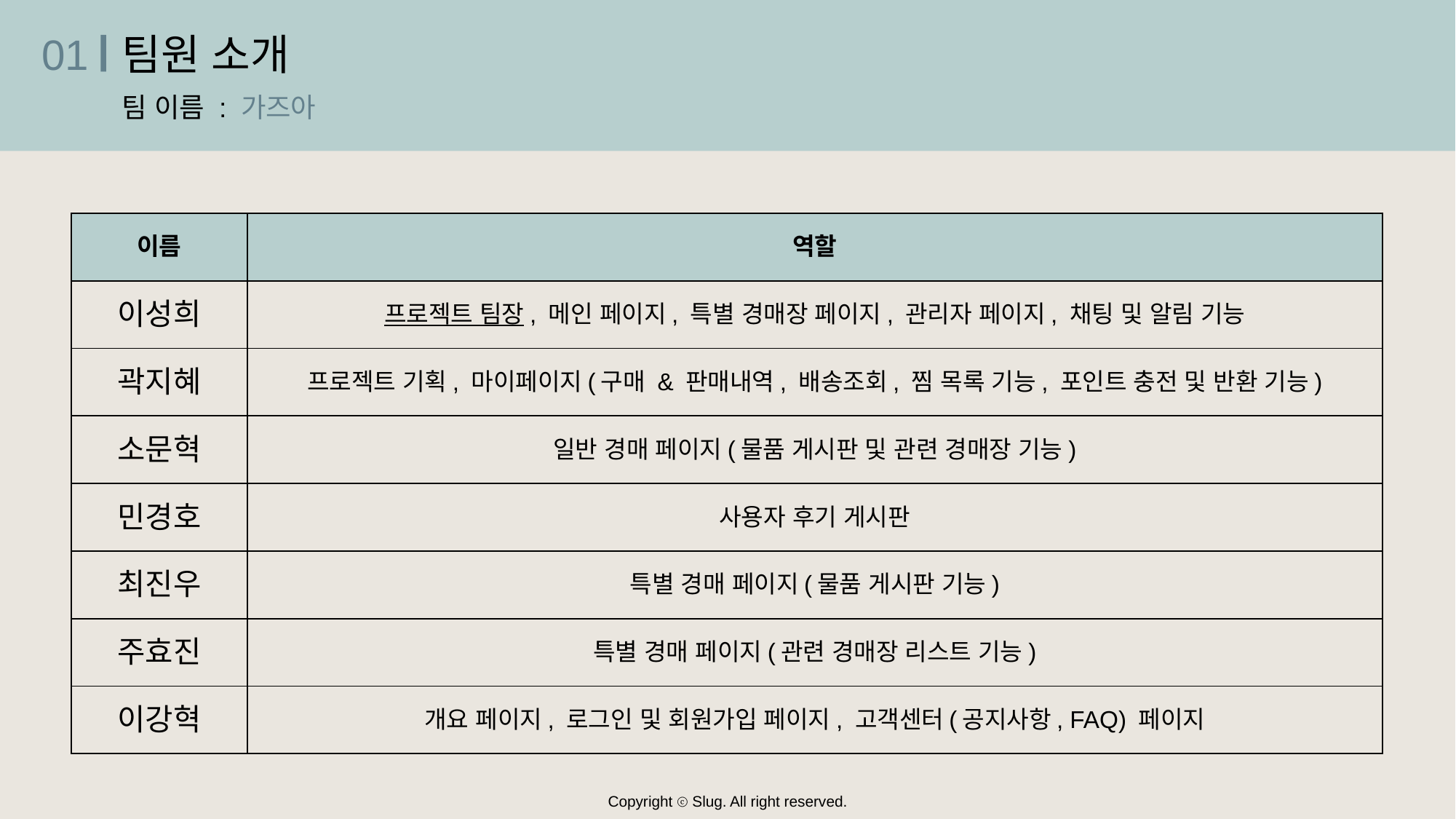

01
팀원 소개

팀 이름 : 가즈아
| 이름 | 역할 |
| --- | --- |
| 이성희 | 프로젝트 팀장, 메인 페이지, 특별 경매장 페이지, 관리자 페이지, 채팅 및 알림 기능 |
| 곽지혜 | 프로젝트 기획, 마이페이지(구매 & 판매내역, 배송조회, 찜 목록 기능, 포인트 충전 및 반환 기능) |
| 소문혁 | 일반 경매 페이지(물품 게시판 및 관련 경매장 기능) |
| 민경호 | 사용자 후기 게시판 |
| 최진우 | 특별 경매 페이지(물품 게시판 기능) |
| 주효진 | 특별 경매 페이지(관련 경매장 리스트 기능) |
| 이강혁 | 개요 페이지, 로그인 및 회원가입 페이지, 고객센터(공지사항, FAQ) 페이지 |
Copyright ⓒ Slug. All right reserved.